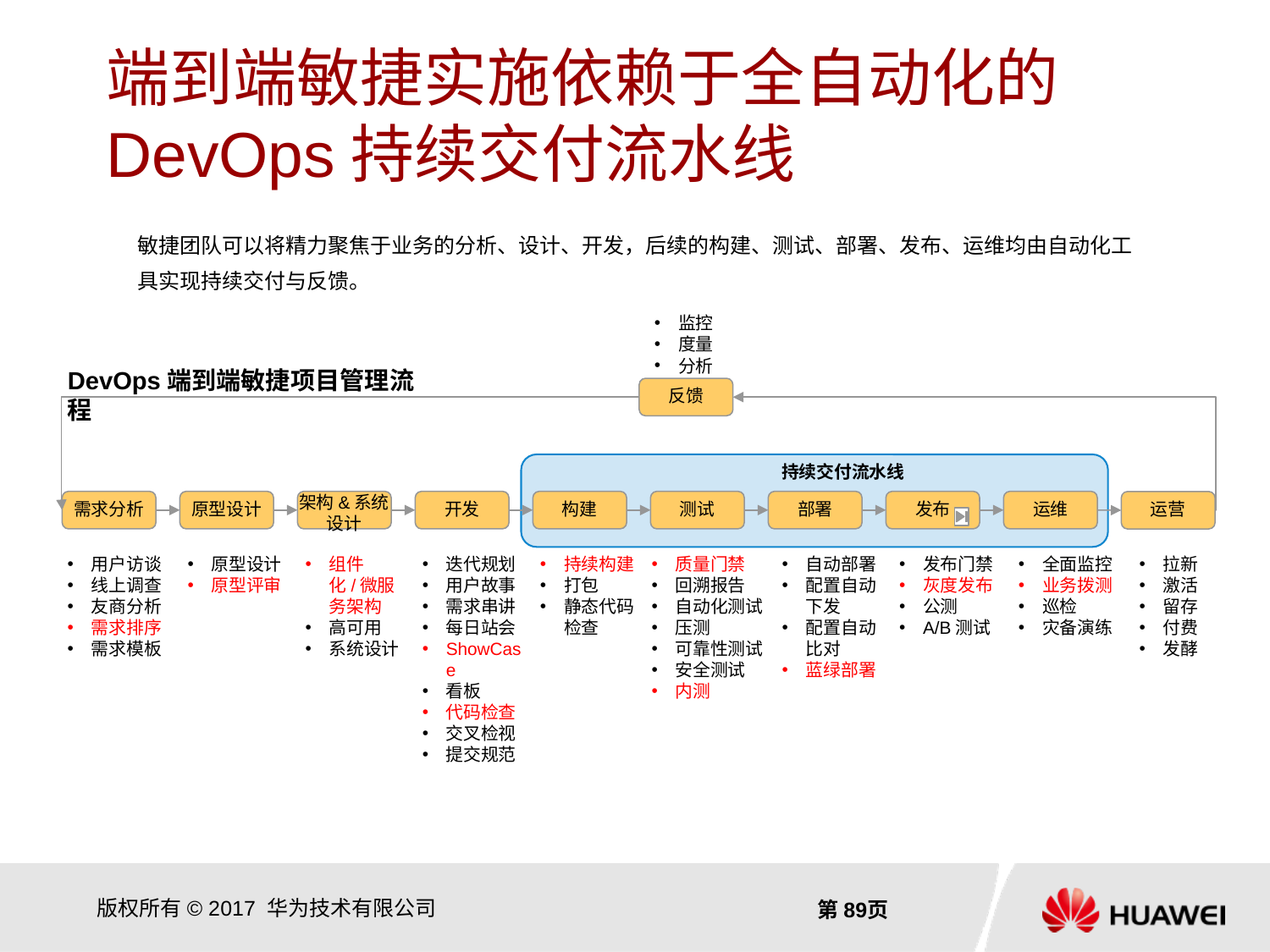

# 端到端敏捷实施依赖于全自动化的DevOps持续交付流水线
敏捷团队可以将精力聚焦于业务的分析、设计、开发，后续的构建、测试、部署、发布、运维均由自动化工具实现持续交付与反馈。
监控
度量
分析
DevOps端到端敏捷项目管理流程
反馈

持续交付流水线
架构&系统
设计

需求分析
原型设计

开发
构建
测试
部署
发布
运维
运营

用户访谈
线上调查
友商分析
需求排序
需求模板
原型设计
原型评审
迭代规划
用户故事
需求串讲
每日站会
ShowCase
看板
代码检查
交叉检视
提交规范
自动部署
配置自动下发
配置自动比对
蓝绿部署

拉新
激活
留存
付费
发酵
组件化/微服务架构
高可用
系统设计
持续构建
打包
静态代码检查
质量门禁
回溯报告
自动化测试
压测
可靠性测试
安全测试
内测
发布门禁
灰度发布
公测
A/B测试
全面监控
业务拨测
巡检
灾备演练